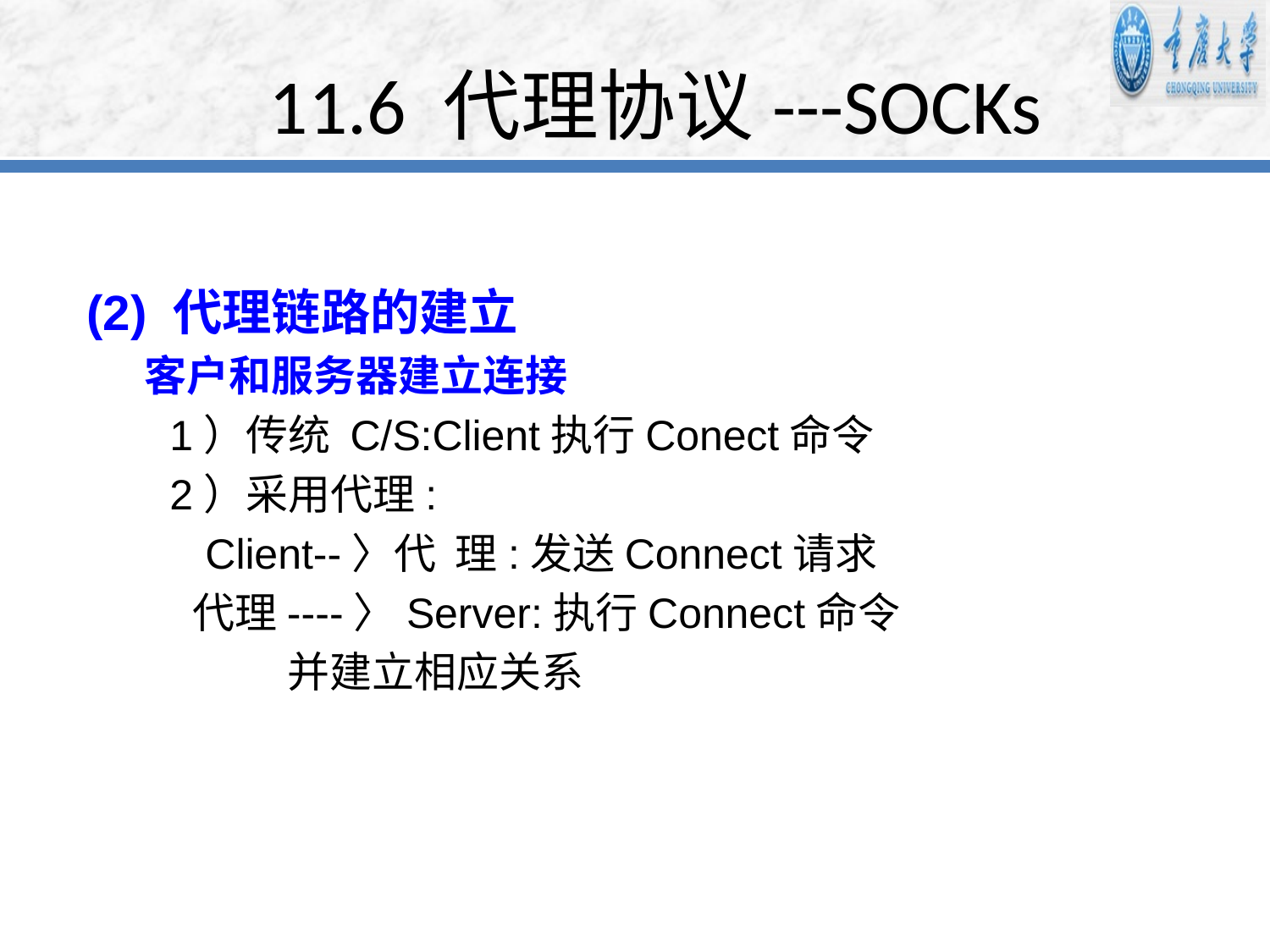

# 11.6 代理协议---SOCKs
(2) 代理链路的建立
     客户和服务器建立连接
       1）传统 C/S:Client执行Conect命令
       2）采用代理:
          Client--〉代  理:发送Connect请求
          代理----〉Server:执行Connect命令
                    并建立相应关系